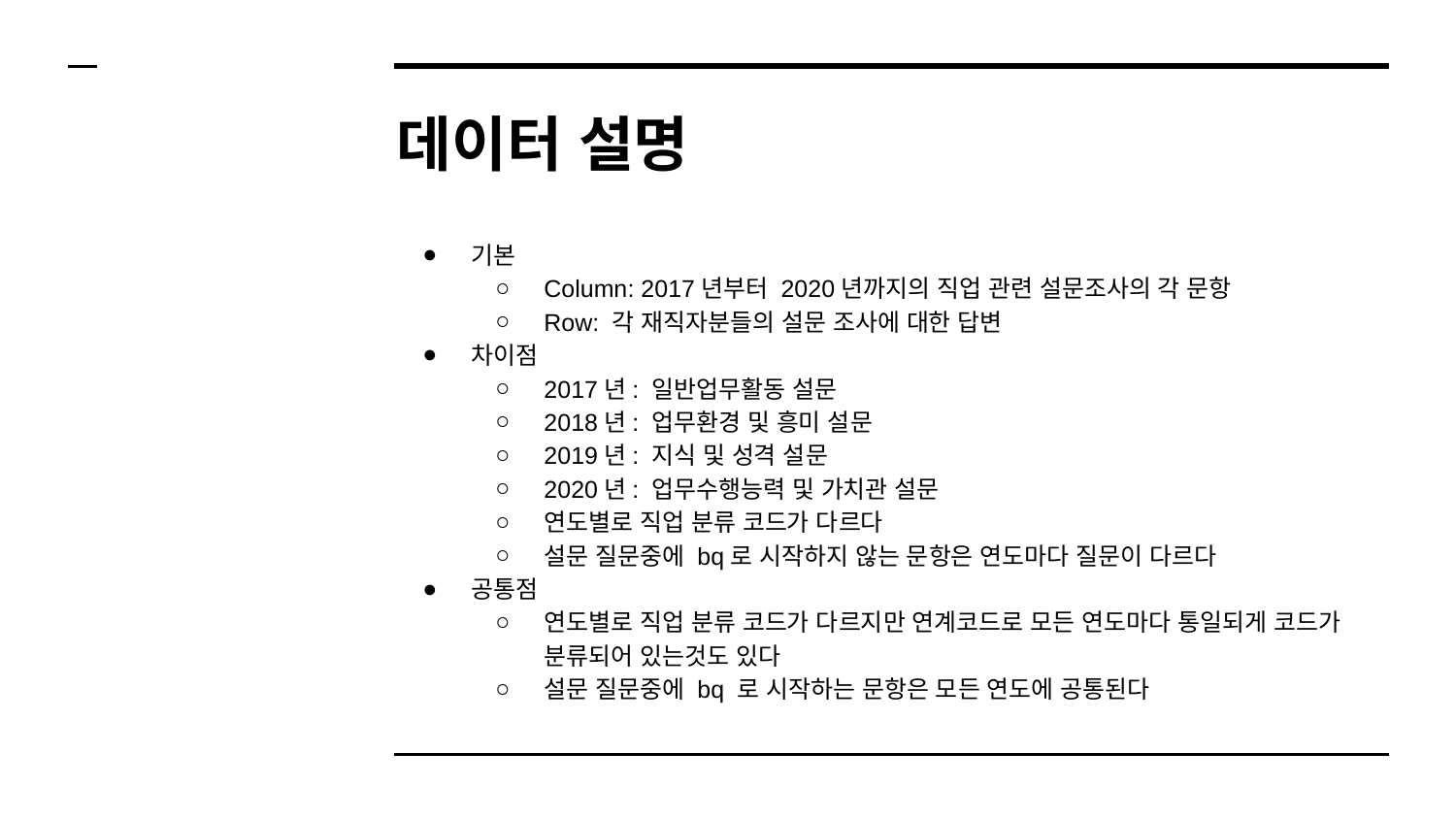

# 데이터 설명
기본
Column: 2017년부터 2020년까지의 직업 관련 설문조사의 각 문항
Row: 각 재직자분들의 설문 조사에 대한 답변
차이점
2017년: 일반업무활동 설문
2018년: 업무환경 및 흥미 설문
2019년: 지식 및 성격 설문
2020년: 업무수행능력 및 가치관 설문
연도별로 직업 분류 코드가 다르다
설문 질문중에 bq로 시작하지 않는 문항은 연도마다 질문이 다르다
공통점
연도별로 직업 분류 코드가 다르지만 연계코드로 모든 연도마다 통일되게 코드가 분류되어 있는것도 있다
설문 질문중에 bq 로 시작하는 문항은 모든 연도에 공통된다